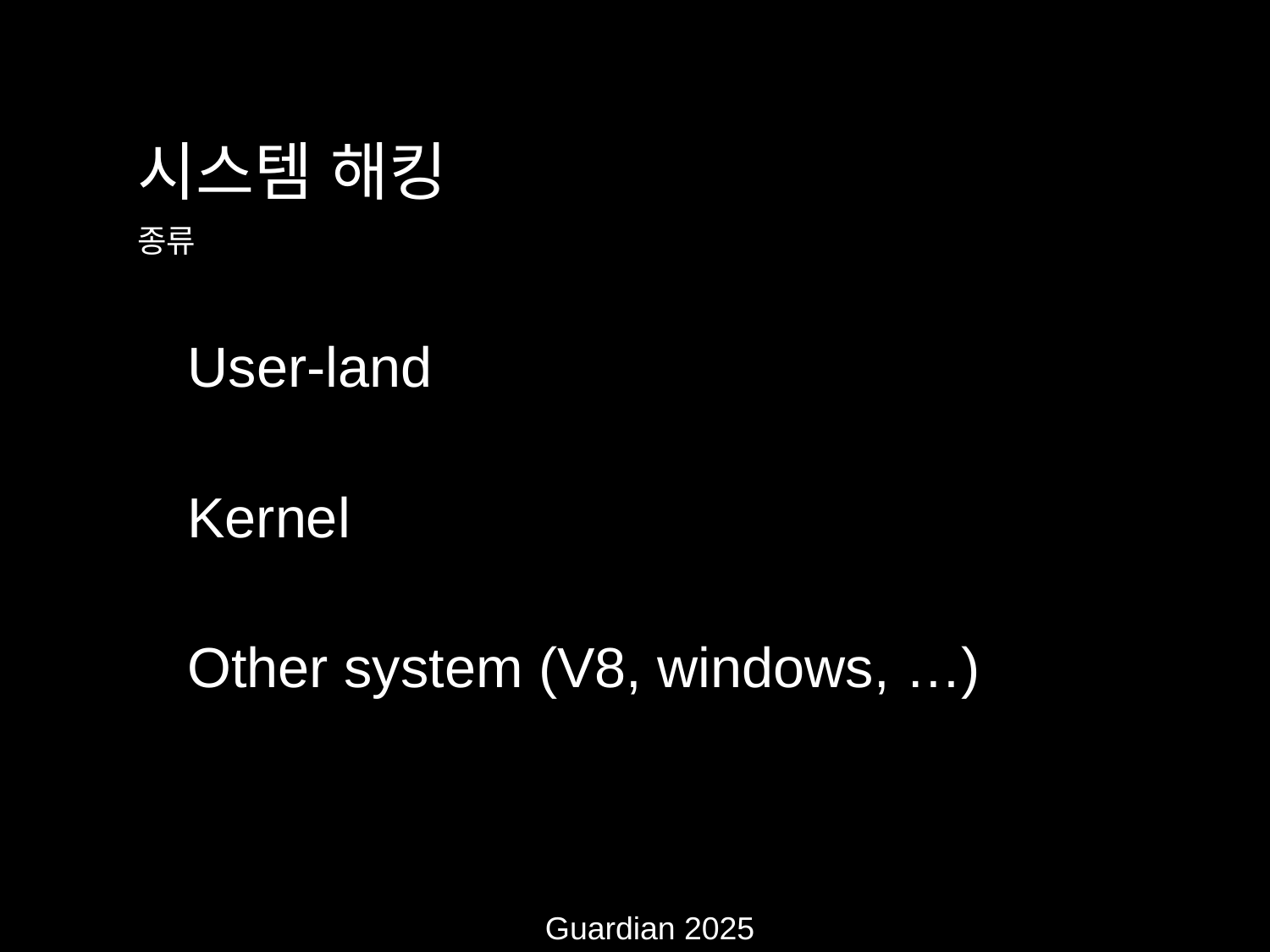

시스템 해킹
종류
User-land
Kernel
Other system (V8, windows, …)